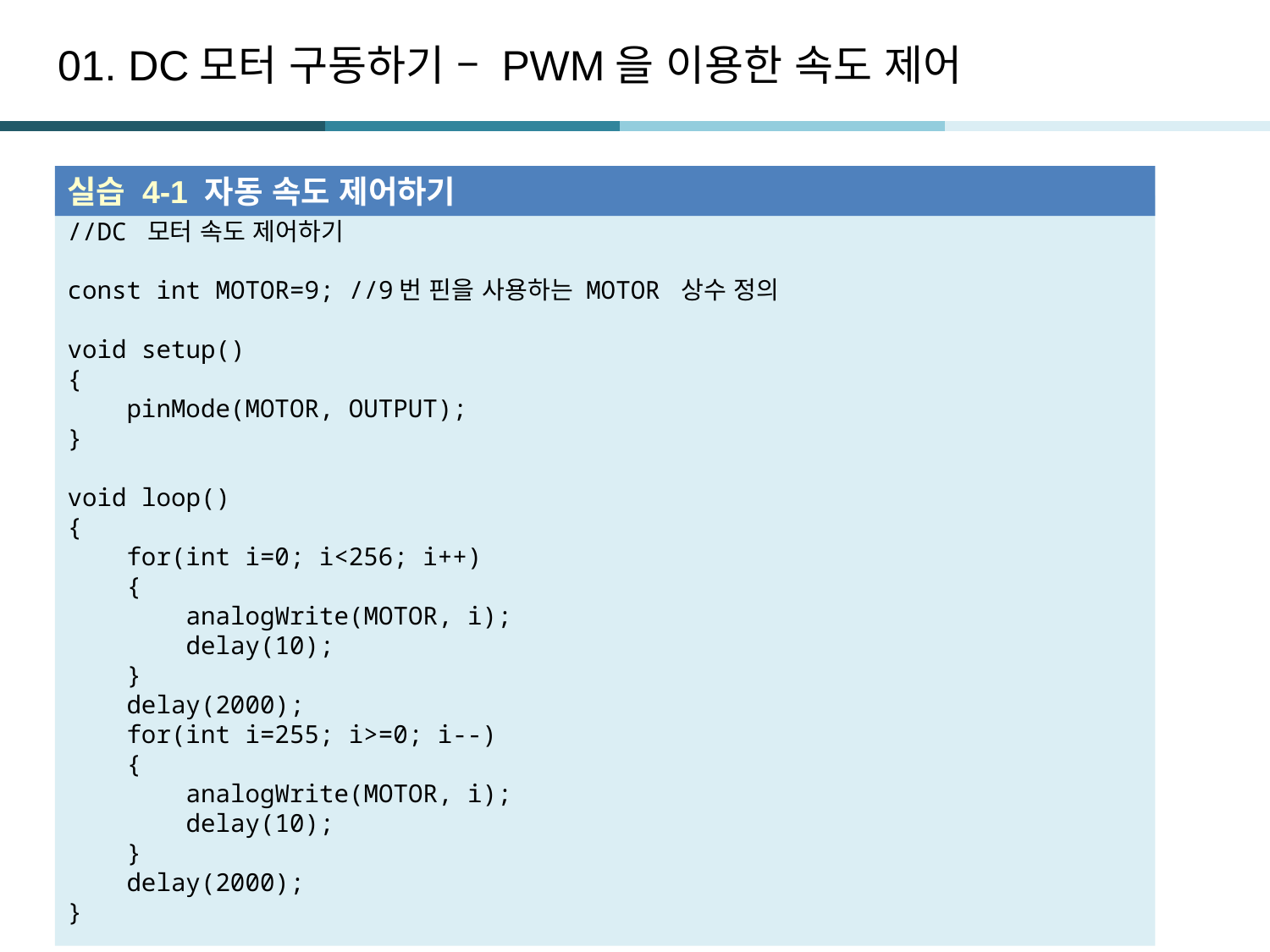

# 01. DC모터 구동하기 – PWM을 이용한 속도 제어
실습 4-1 자동 속도 제어하기
//DC 모터 속도 제어하기

const int MOTOR=9; //9번 핀을 사용하는 MOTOR 상수 정의

void setup()
{
    pinMode(MOTOR, OUTPUT);
}

void loop()
{
    for(int i=0; i<256; i++)
    {
        analogWrite(MOTOR, i);
        delay(10);
    }
    delay(2000);
    for(int i=255; i>=0; i--)
    {
        analogWrite(MOTOR, i);
        delay(10);
    }
    delay(2000);
}